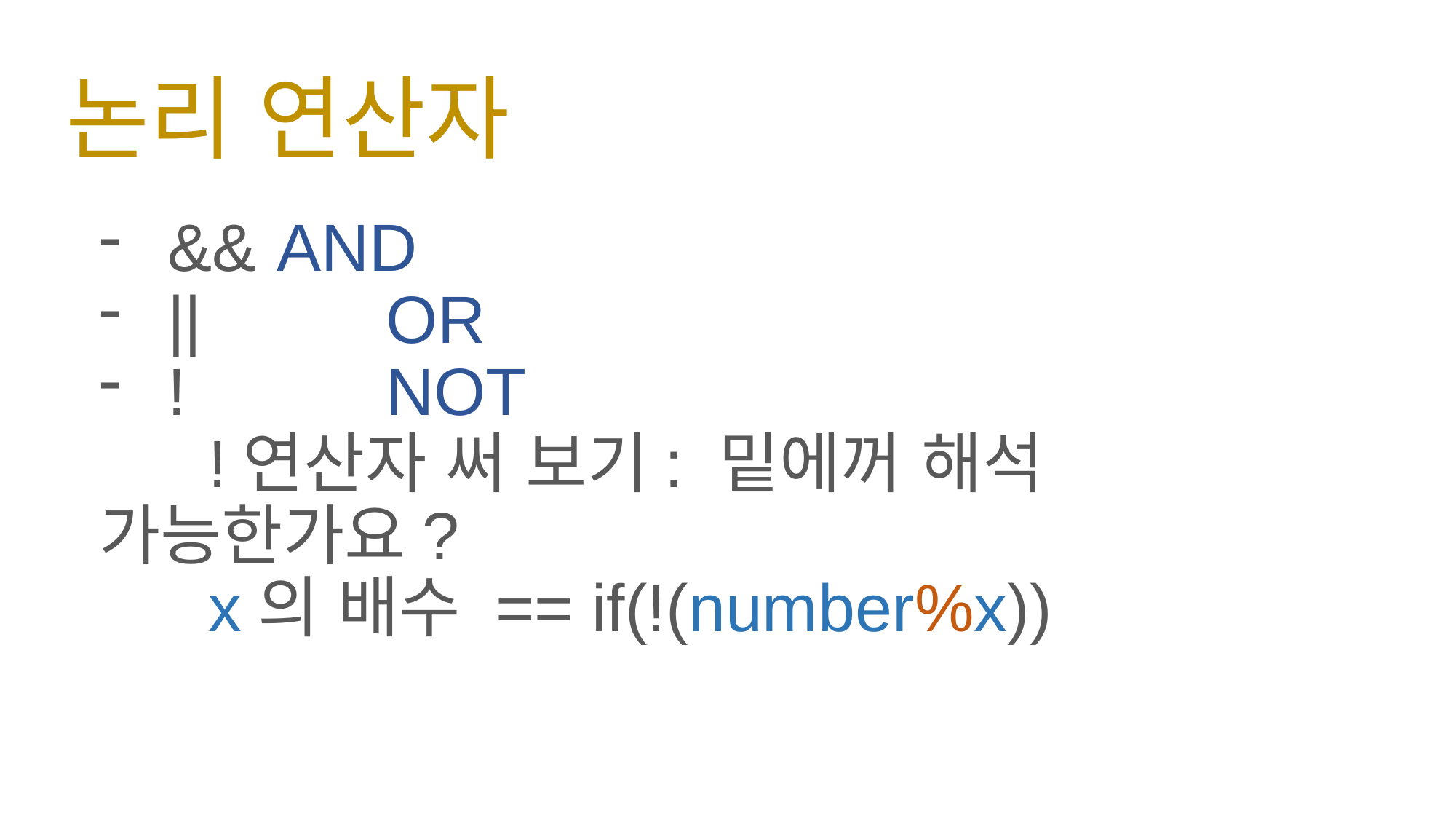

# 논리 연산자
&&	AND
||		OR
!		NOT
	!연산자 써 보기: 밑에꺼 해석 가능한가요?
	x의 배수 == if(!(number%x))